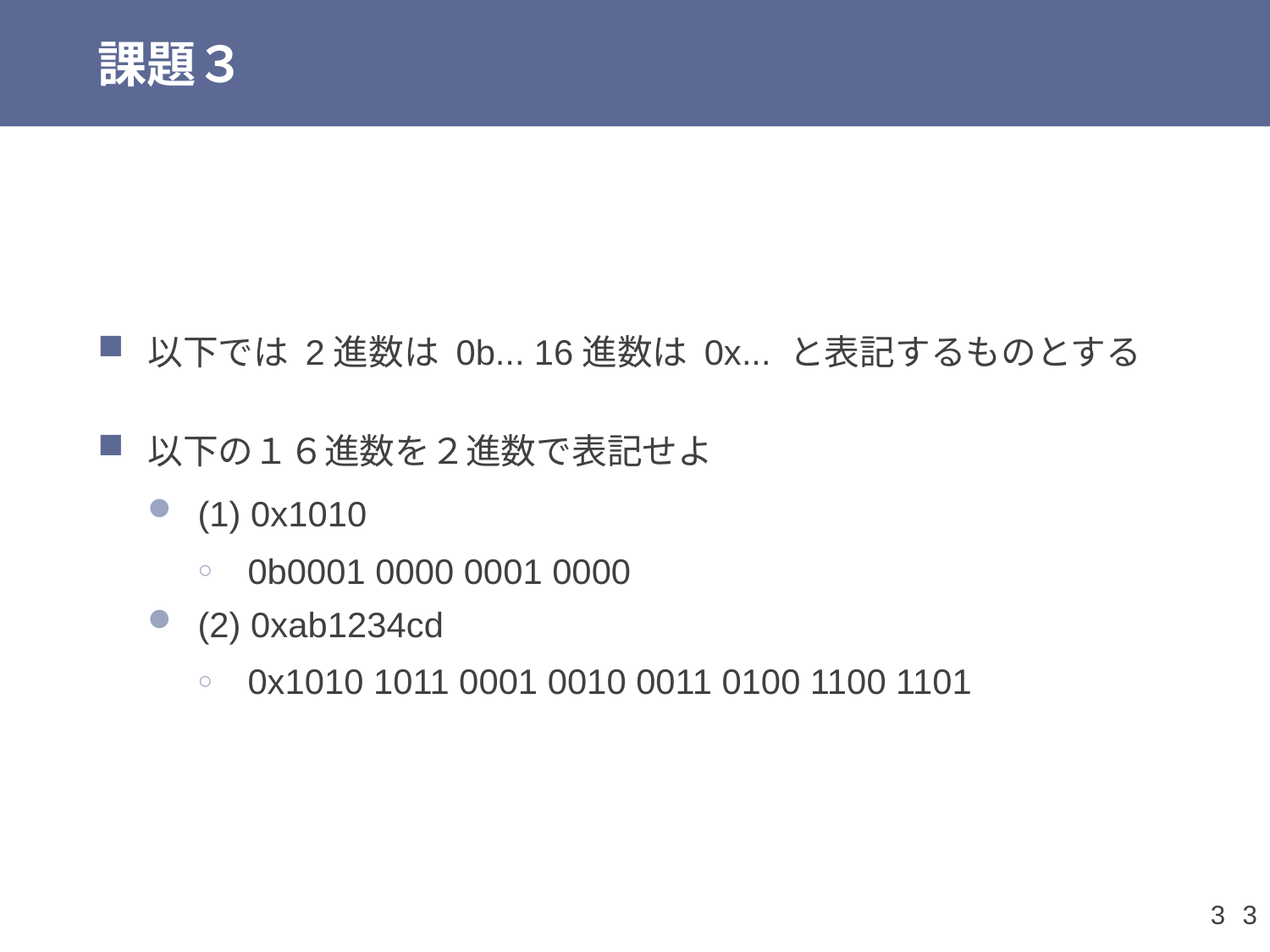

# 課題３
以下では 2進数は 0b... 16進数は 0x... と表記するものとする
以下の１６進数を２進数で表記せよ
(1) 0x1010
0b0001 0000 0001 0000
(2) 0xab1234cd
0x1010 1011 0001 0010 0011 0100 1100 1101
3